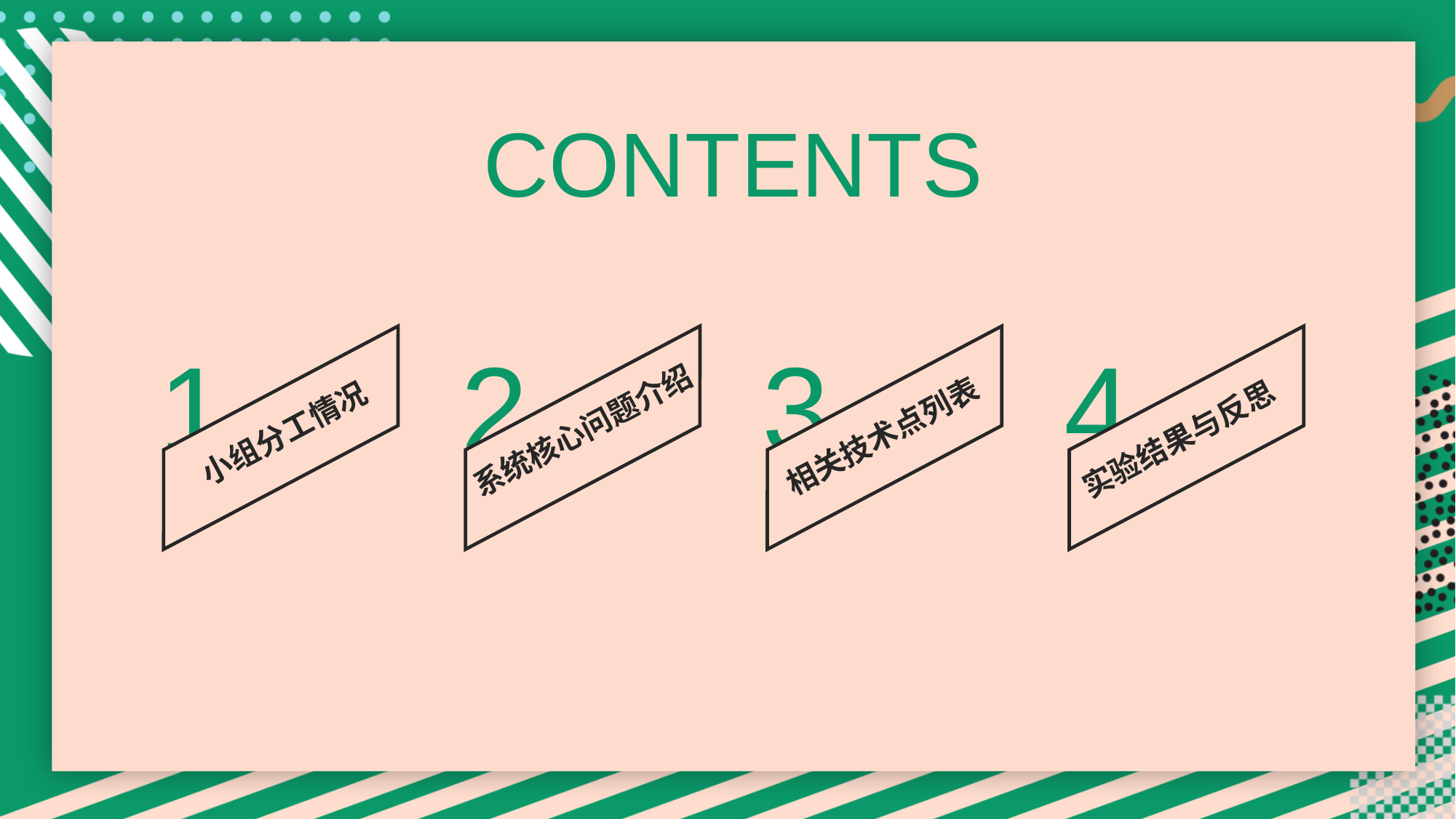

CONTENTS
1

小组分工情况
2

系统核心问题介绍
3

相关技术点列表
4

实验结果与反思